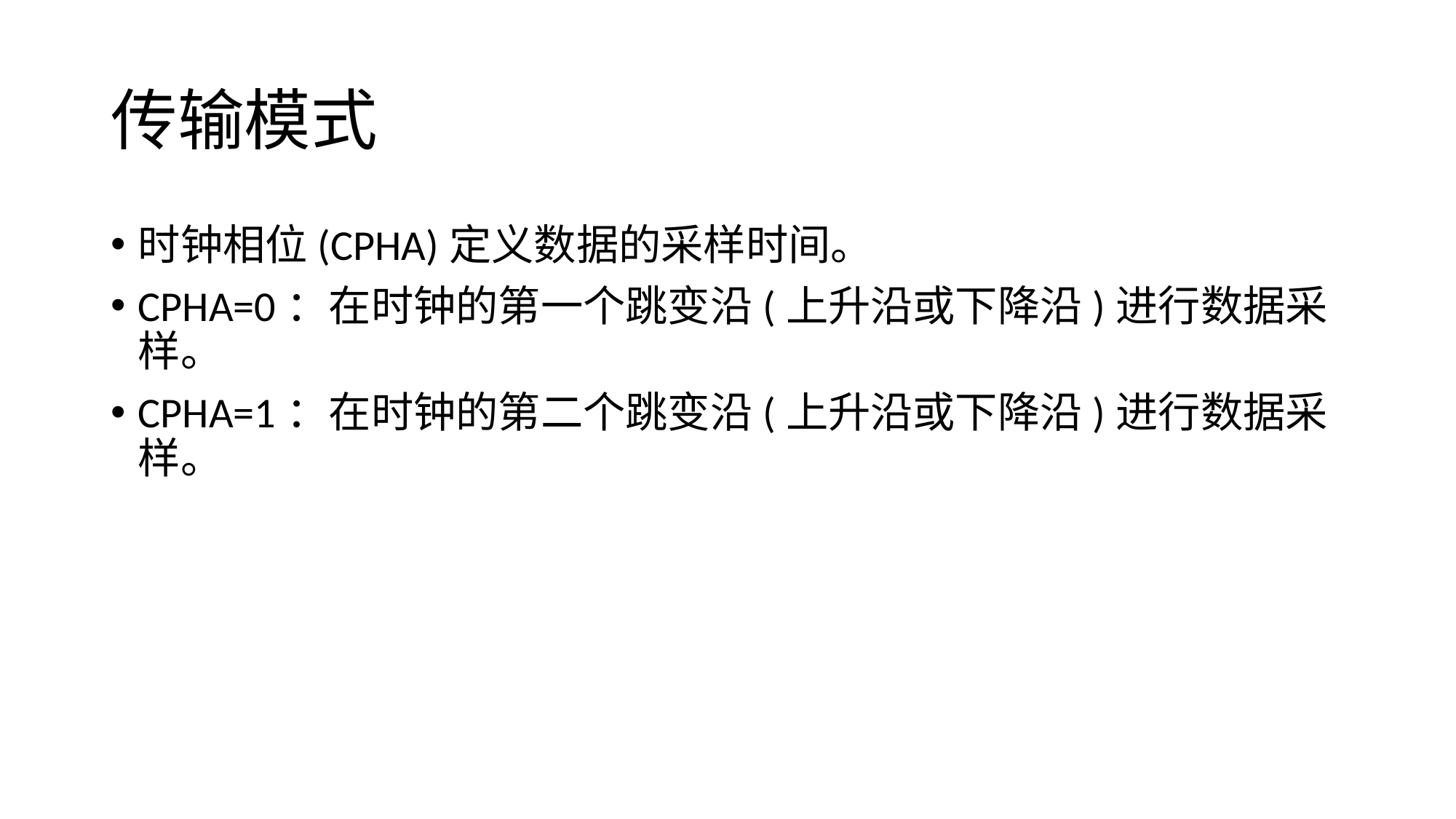

# 传输模式
时钟相位(CPHA)定义数据的采样时间。
CPHA=0：在时钟的第一个跳变沿(上升沿或下降沿)进行数据采样。
CPHA=1：在时钟的第二个跳变沿(上升沿或下降沿)进行数据采样。